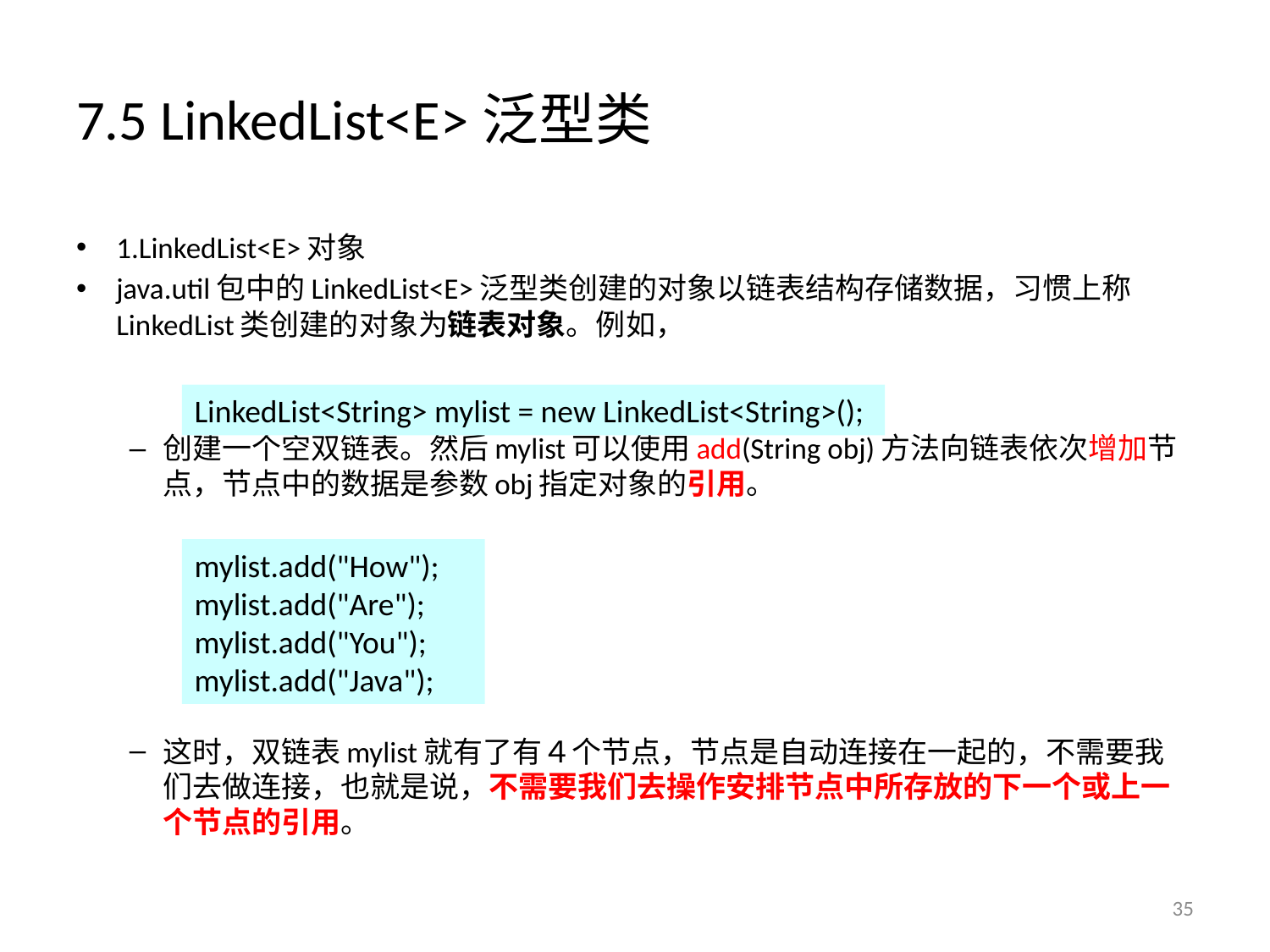

# 7.5 LinkedList<E>泛型类
1.LinkedList<E>对象
java.util包中的LinkedList<E>泛型类创建的对象以链表结构存储数据，习惯上称LinkedList类创建的对象为链表对象。例如，

创建一个空双链表。然后mylist可以使用add(String obj)方法向链表依次增加节点，节点中的数据是参数obj指定对象的引用。

这时，双链表mylist就有了有４个节点，节点是自动连接在一起的，不需要我们去做连接，也就是说，不需要我们去操作安排节点中所存放的下一个或上一个节点的引用。
LinkedList<String> mylist = new LinkedList<String>();
mylist.add("How");
mylist.add("Are");
mylist.add("You");
mylist.add("Java");
35